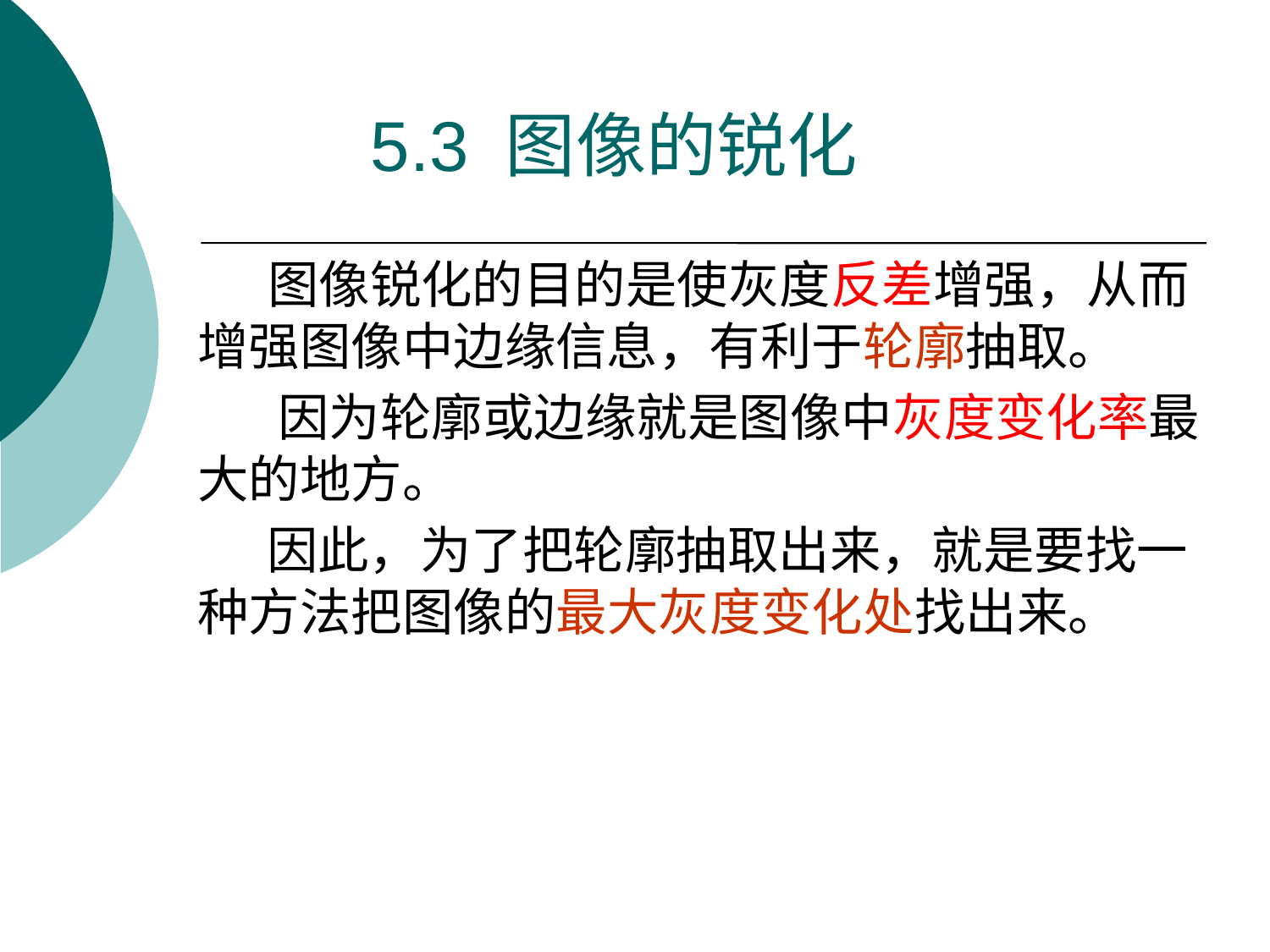

# 5.3 图像的锐化
      图像锐化的目的是使灰度反差增强，从而增强图像中边缘信息，有利于轮廓抽取。
      因为轮廓或边缘就是图像中灰度变化率最大的地方。
     因此，为了把轮廓抽取出来，就是要找一种方法把图像的最大灰度变化处找出来。
2